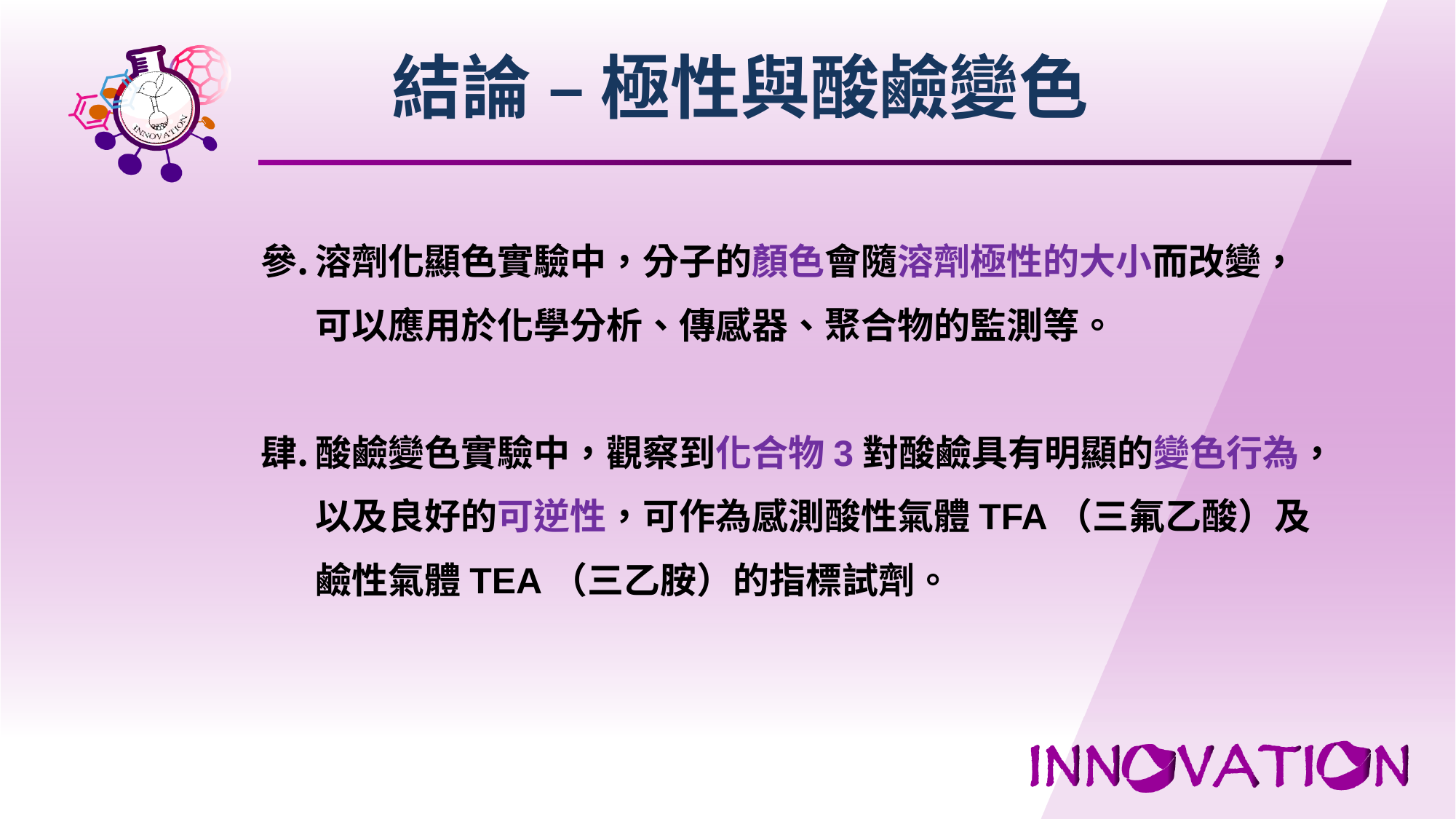

結論 – 極性與酸鹼變色
溶劑化顯色實驗中，分子的顏色會隨溶劑極性的大小而改變，可以應用於化學分析、傳感器、聚合物的監測等。

酸鹼變色實驗中，觀察到化合物3對酸鹼具有明顯的變色行為，以及良好的可逆性，可作為感測酸性氣體TFA（三氟乙酸）及鹼性氣體TEA（三乙胺）的指標試劑。